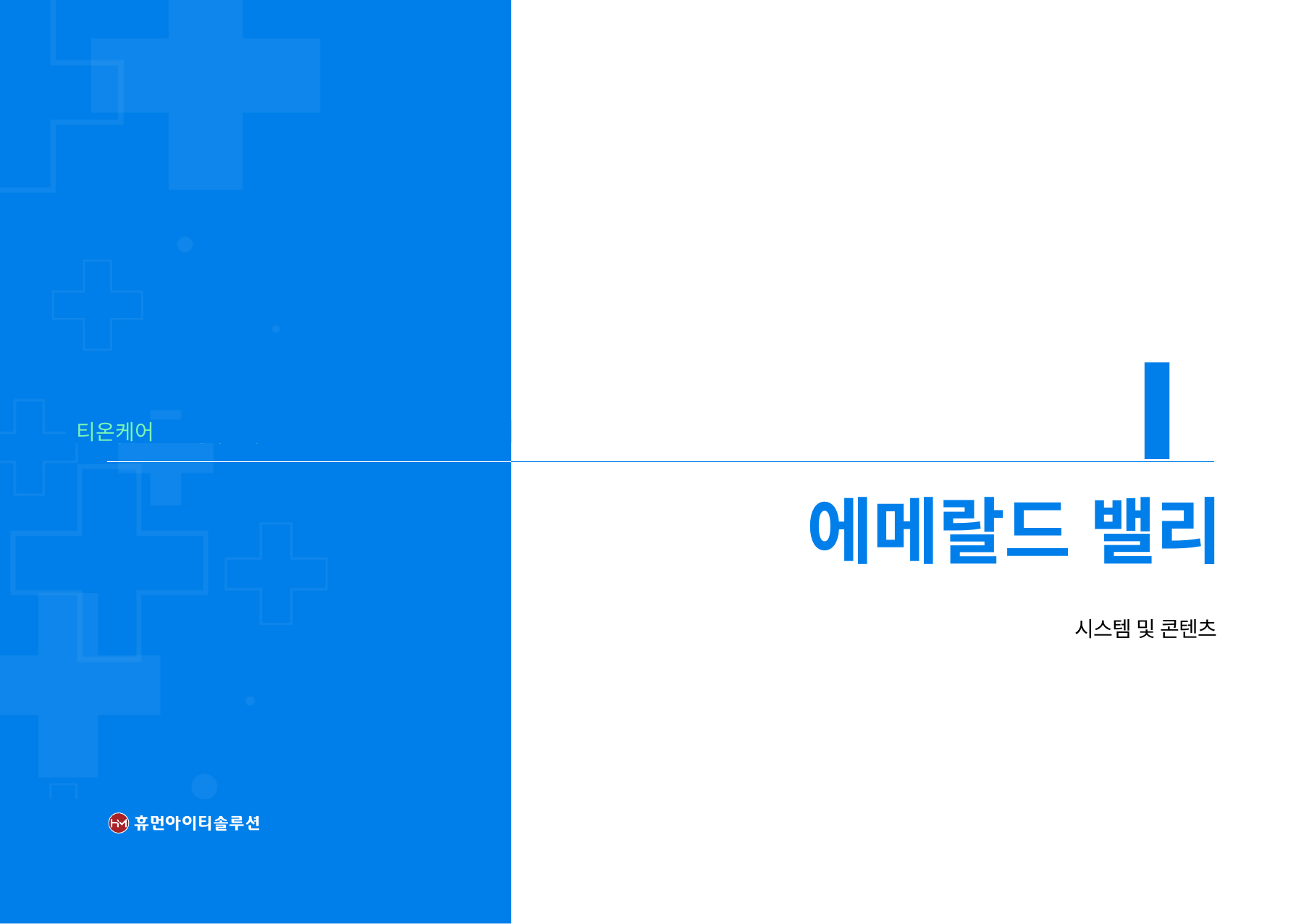

Ⅰ

티온케어
에메랄드 밸리
시스템 및 콘텐츠